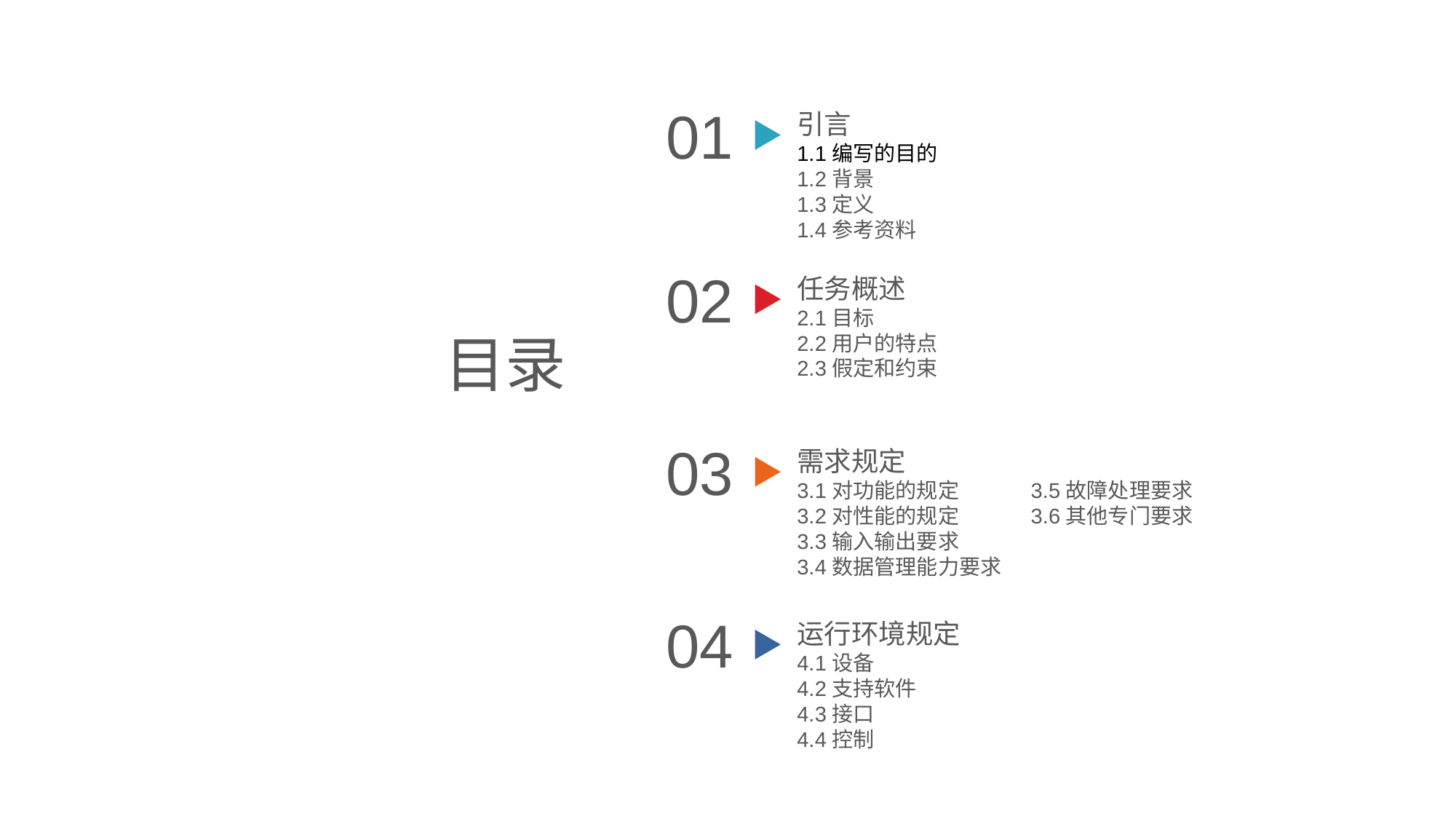

01
引言
1.1编写的目的
1.2背景
1.3定义
1.4参考资料

02
任务概述
2.1目标
2.2用户的特点
2.3假定和约束

目录
03
需求规定
3.1对功能的规定              3.5故障处理要求
3.2对性能的规定              3.6其他专门要求
3.3输入输出要求
3.4数据管理能力要求

04
运行环境规定
4.1设备
4.2支持软件
4.3接口
4.4控制